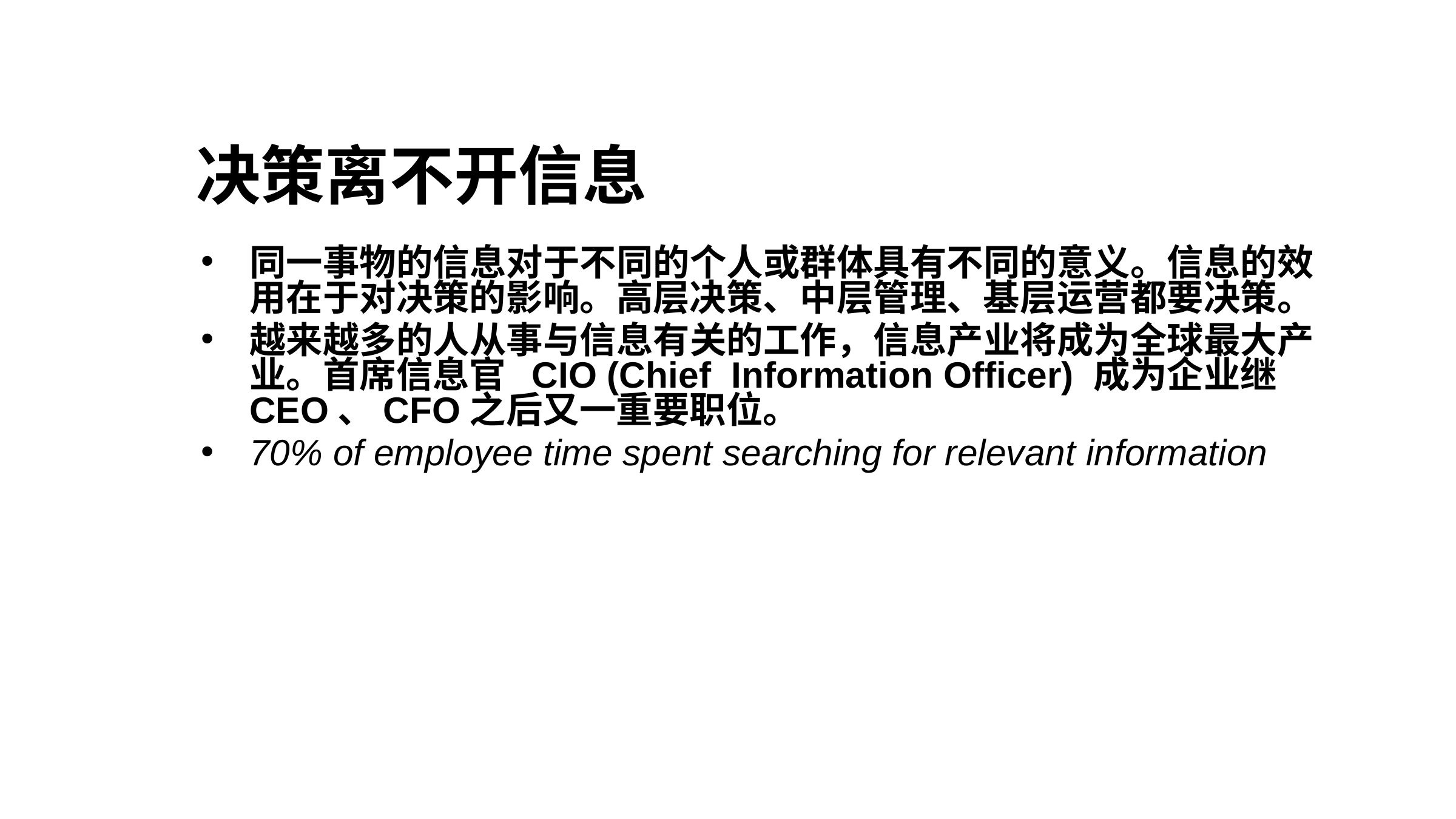

# 决策离不开信息
同一事物的信息对于不同的个人或群体具有不同的意义。信息的效用在于对决策的影响。高层决策、中层管理、基层运营都要决策。
越来越多的人从事与信息有关的工作，信息产业将成为全球最大产业。首席信息官  CIO (Chief  Information Officer) 成为企业继 CEO、CFO之后又一重要职位。
70% of employee time spent searching for relevant information